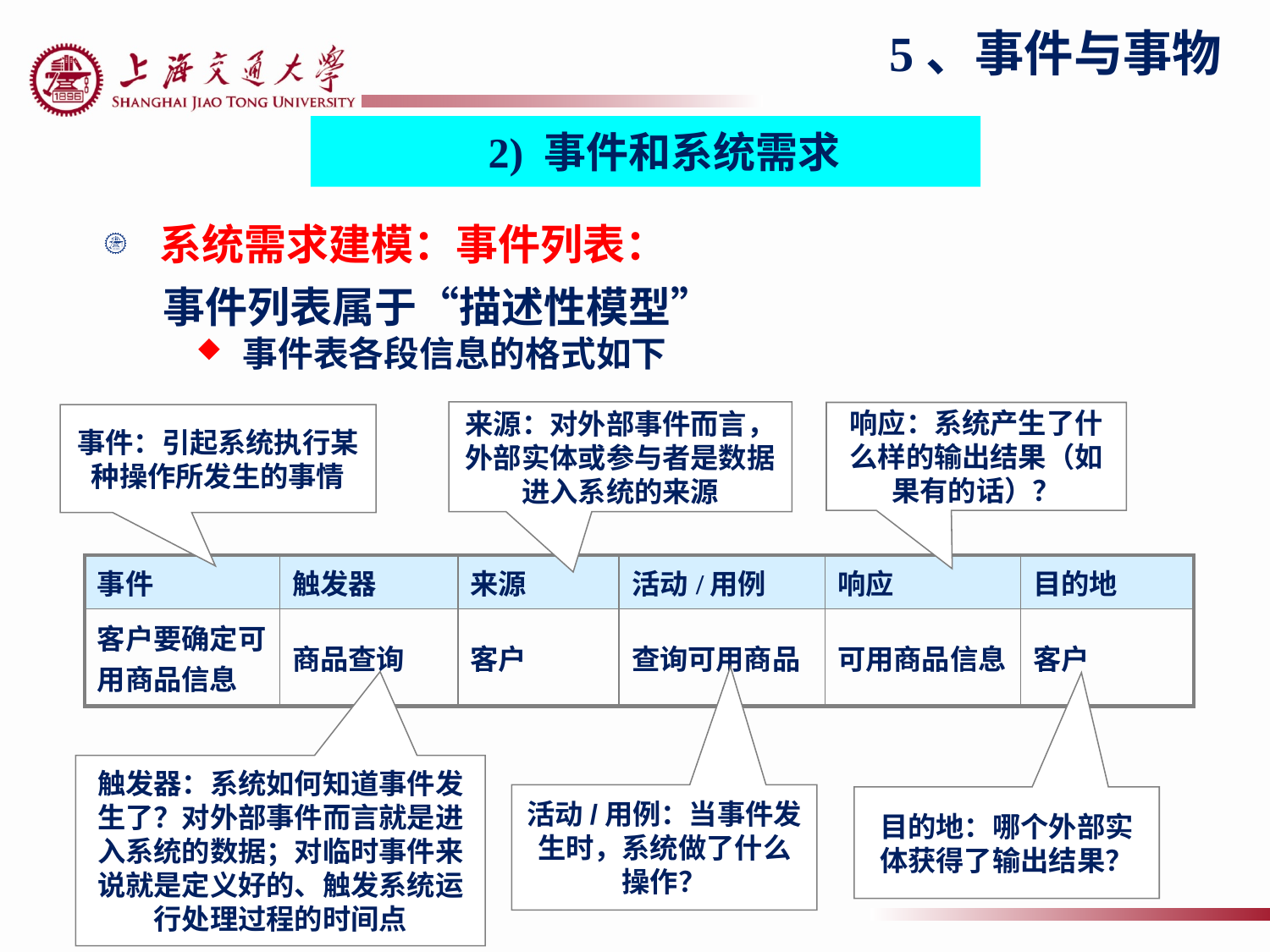

5、事件与事物
2) 事件和系统需求
系统需求建模：事件列表：
事件列表属于“描述性模型”
 事件表各段信息的格式如下
来源：对外部事件而言，外部实体或参与者是数据进入系统的来源
响应：系统产生了什么样的输出结果（如果有的话）？
事件：引起系统执行某种操作所发生的事情
| 事件 | 触发器 | 来源 | 活动/用例 | 响应 | 目的地 |
| --- | --- | --- | --- | --- | --- |
| 客户要确定可用商品信息 | 商品查询 | 客户 | 查询可用商品 | 可用商品信息 | 客户 |
触发器：系统如何知道事件发生了？对外部事件而言就是进入系统的数据；对临时事件来说就是定义好的、触发系统运行处理过程的时间点
活动/用例：当事件发生时，系统做了什么操作？
目的地：哪个外部实体获得了输出结果？